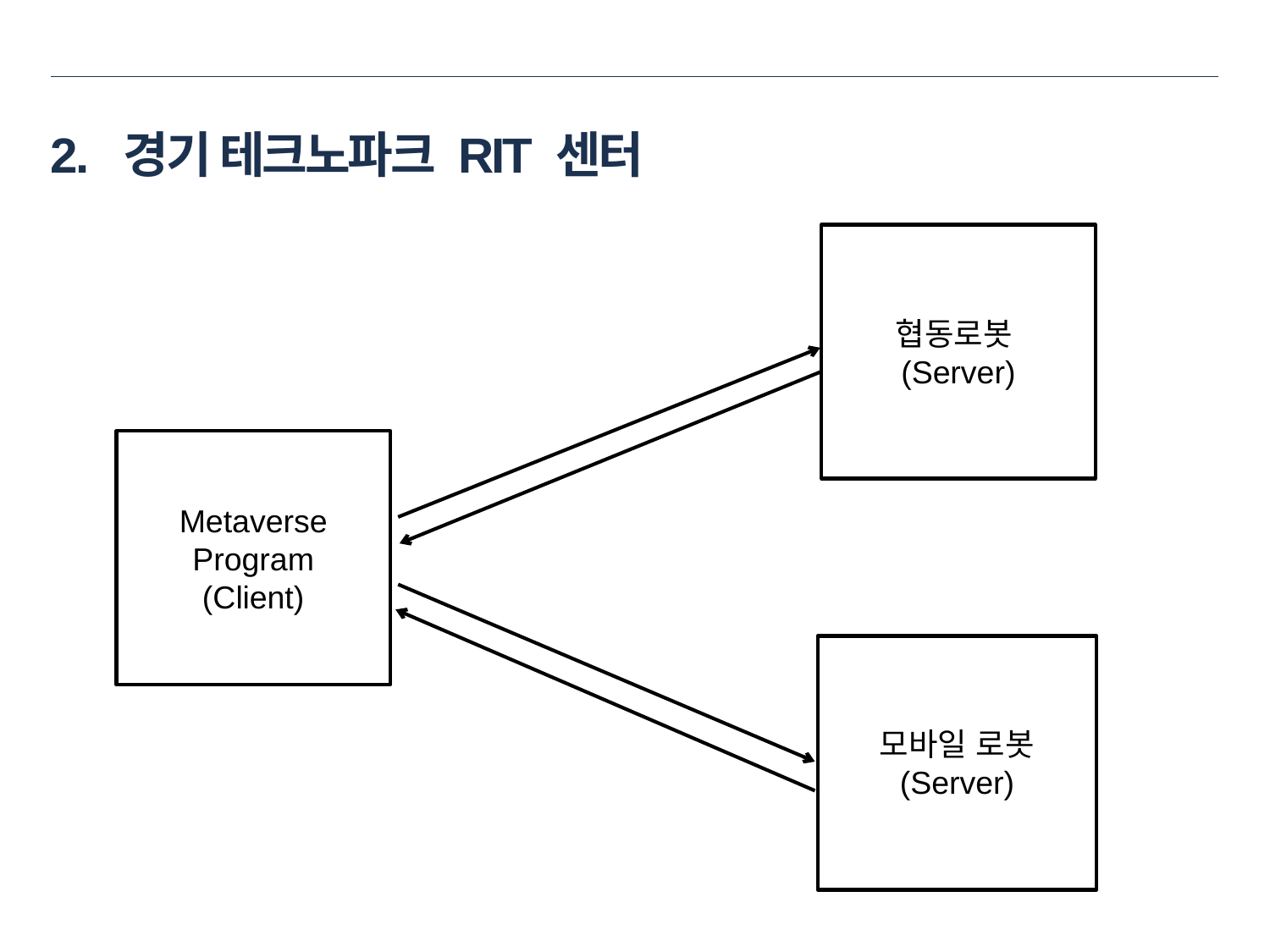

2.  경기 테크노파크 RIT 센터

협동로봇
(Server)
Metaverse Program
(Client)

모바일 로봇 (Server)